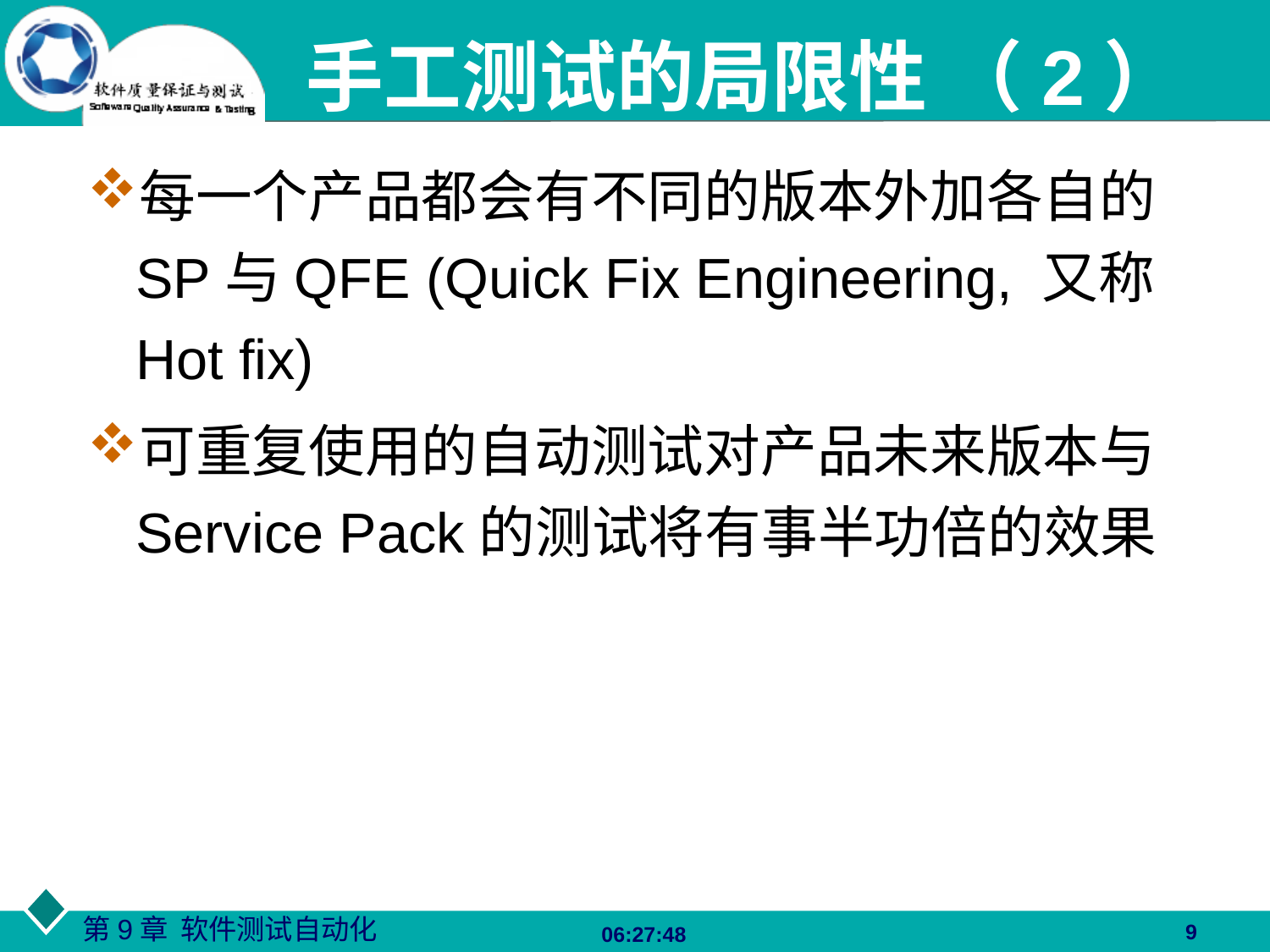

手工测试的局限性 （2）
每一个产品都会有不同的版本外加各自的SP与QFE (Quick Fix Engineering, 又称Hot fix)
可重复使用的自动测试对产品未来版本与Service Pack的测试将有事半功倍的效果
9
06:27:48